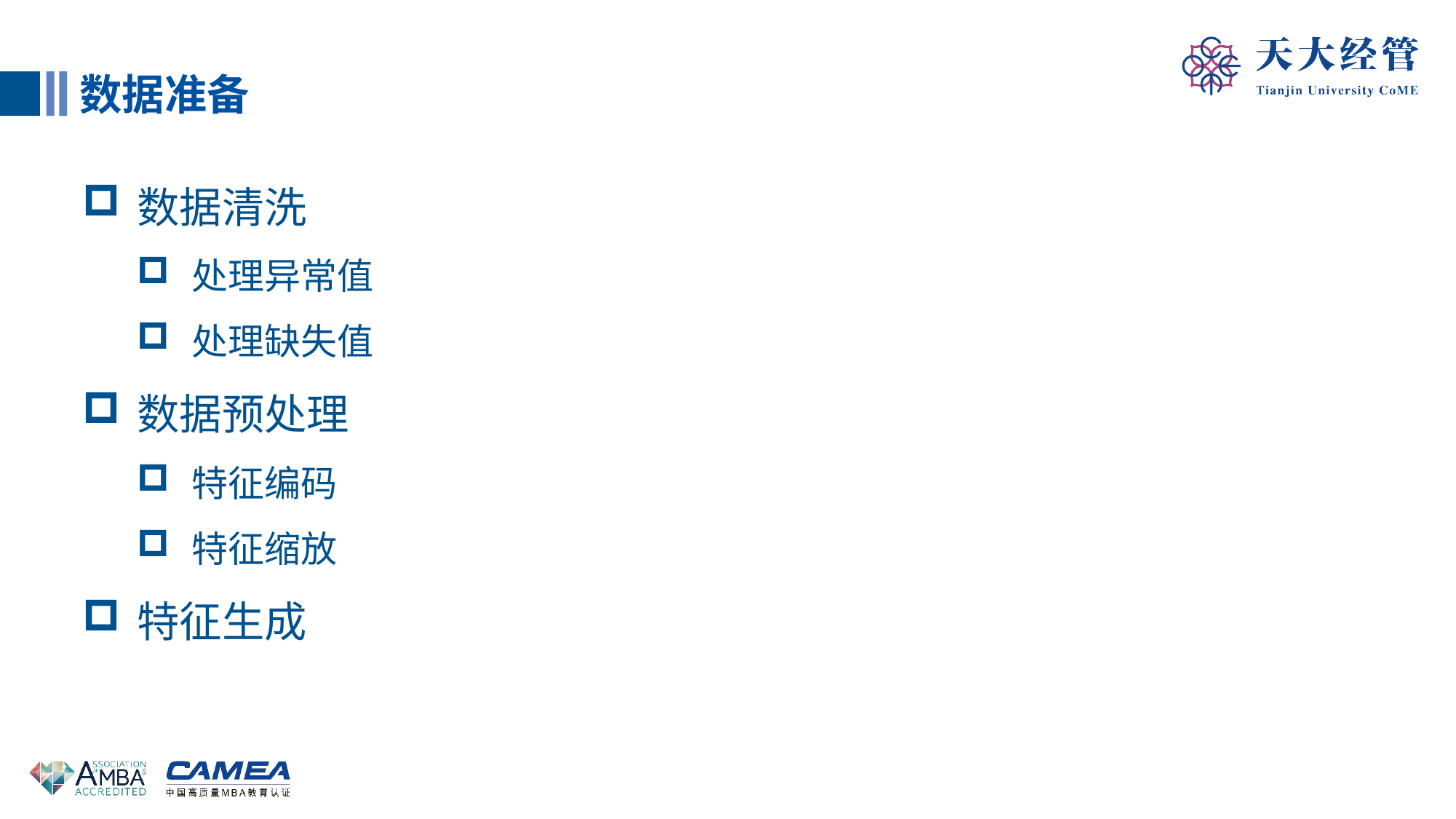

数据准备

数据清洗
处理异常值
处理缺失值
数据预处理
特征编码
特征缩放
特征生成